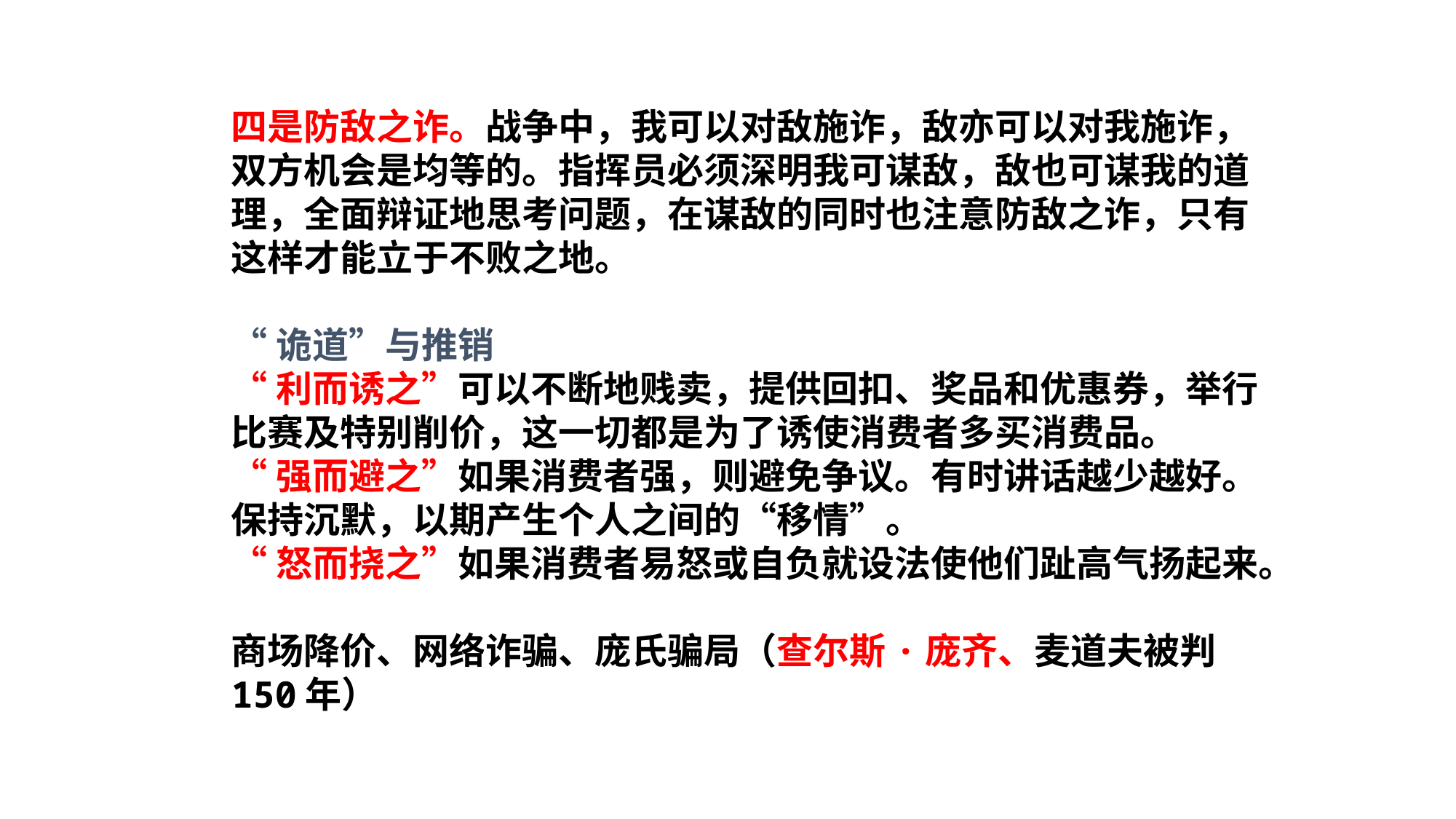

四是防敌之诈。战争中，我可以对敌施诈，敌亦可以对我施诈，双方机会是均等的。指挥员必须深明我可谋敌，敌也可谋我的道理，全面辩证地思考问题，在谋敌的同时也注意防敌之诈，只有这样才能立于不败之地。

“诡道”与推销
“利而诱之”可以不断地贱卖，提供回扣、奖品和优惠券，举行比赛及特别削价，这一切都是为了诱使消费者多买消费品。
“强而避之”如果消费者强，则避免争议。有时讲话越少越好。保持沉默，以期产生个人之间的“移情”。
“怒而挠之”如果消费者易怒或自负就设法使他们趾高气扬起来。

商场降价、网络诈骗、庞氏骗局（查尔斯·庞齐、麦道夫被判150年）